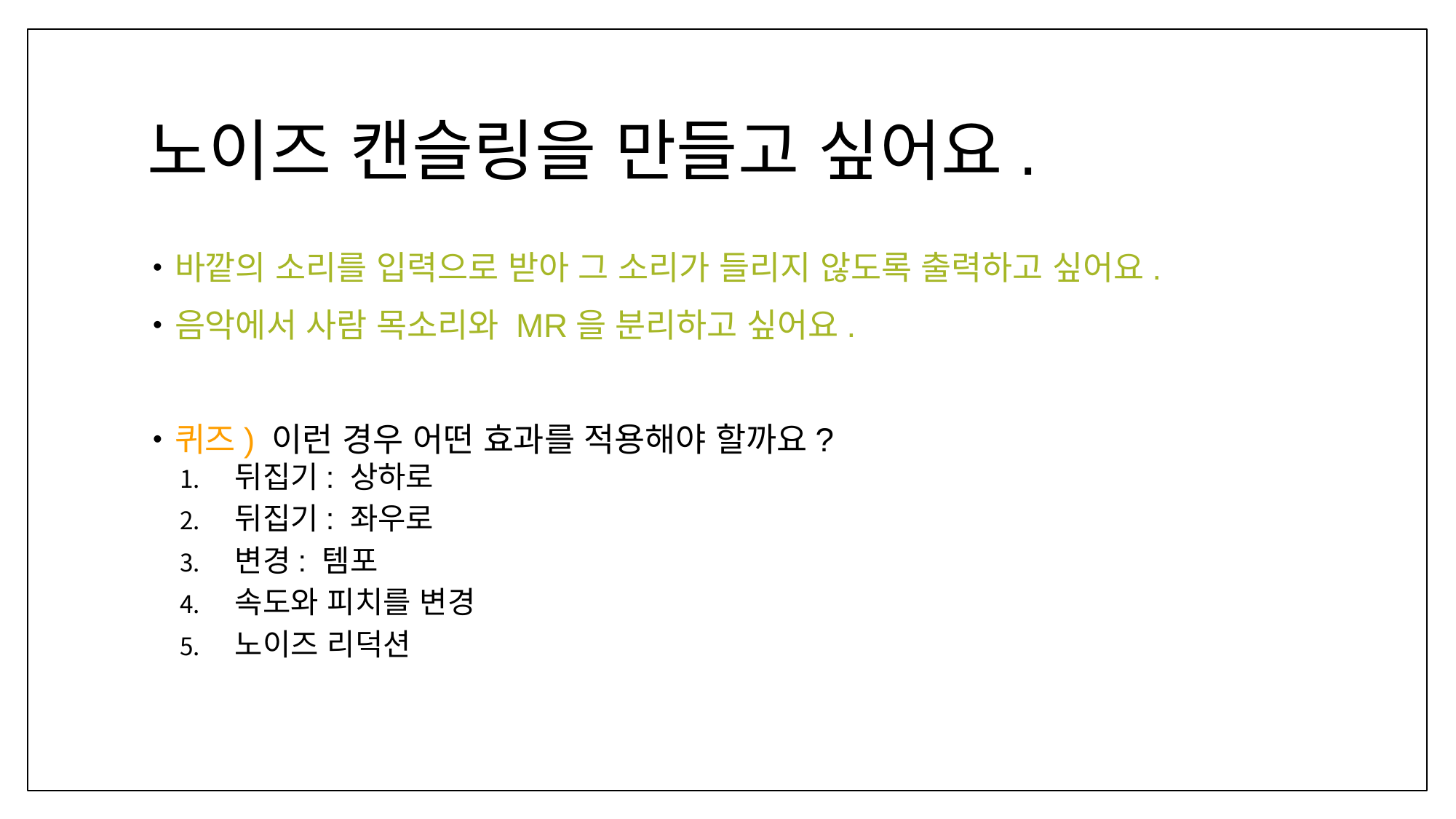

# 노이즈 캔슬링을 만들고 싶어요.
바깥의 소리를 입력으로 받아 그 소리가 들리지 않도록 출력하고 싶어요.
음악에서 사람 목소리와 MR을 분리하고 싶어요.

퀴즈) 이런 경우 어떤 효과를 적용해야 할까요?
뒤집기: 상하로
뒤집기: 좌우로
변경: 템포
속도와 피치를 변경
노이즈 리덕션